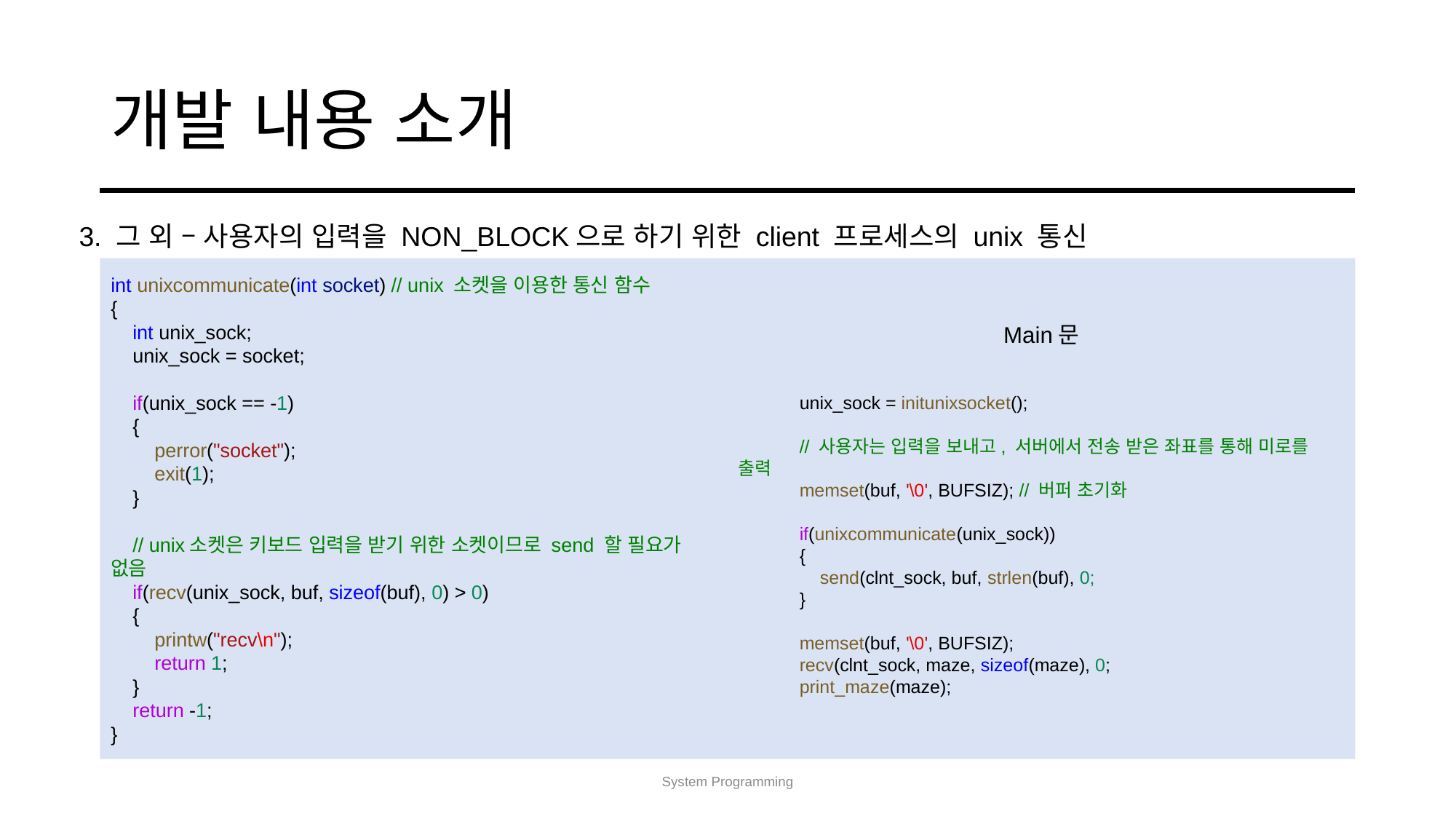

# 개발 내용 소개
3. 그 외 – 사용자의 입력을 NON_BLOCK으로 하기 위한 client 프로세스의 unix 통신
int unixcommunicate(int socket) // unix 소켓을 이용한 통신 함수
{
    int unix_sock;
    unix_sock = socket;
    if(unix_sock == -1)
    {
        perror("socket");
        exit(1);
    }
    // unix소켓은 키보드 입력을 받기 위한 소켓이므로 send 할 필요가 없음
    if(recv(unix_sock, buf, sizeof(buf), 0) > 0)
    {
        printw("recv\n");
        return 1;
    }
    return -1;
}
Main문

            unix_sock = initunixsocket();

            // 사용자는 입력을 보내고, 서버에서 전송 받은 좌표를 통해 미로를 출력
            memset(buf, '\0', BUFSIZ); // 버퍼 초기화
            if(unixcommunicate(unix_sock))
            {
                send(clnt_sock, buf, strlen(buf), 0;
            }

            memset(buf, '\0', BUFSIZ);
            recv(clnt_sock, maze, sizeof(maze), 0;
            print_maze(maze);
System Programming